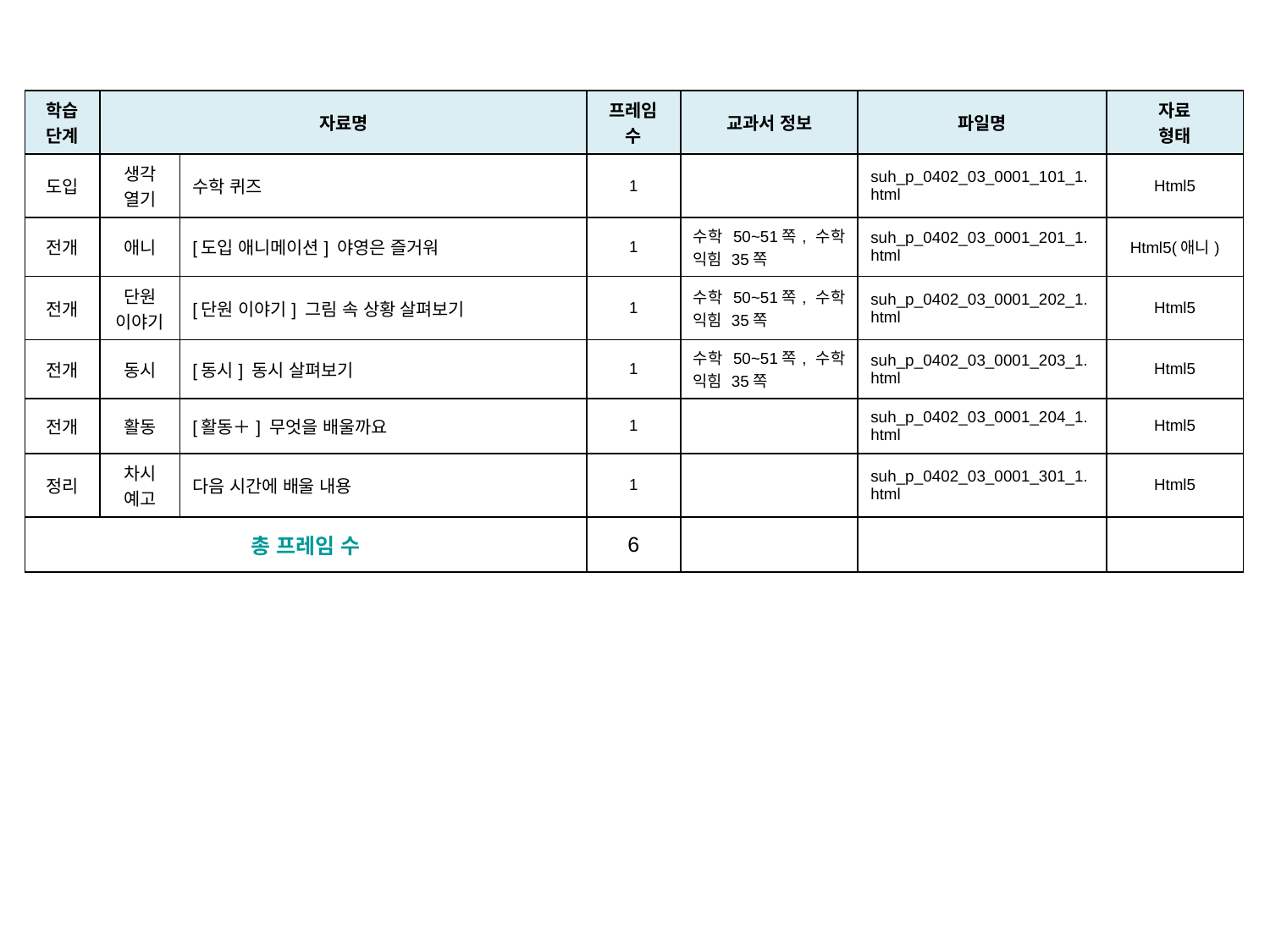

| 학습 단계 | 자료명 |  | 프레임 수 | 교과서 정보 | 파일명 | 자료 형태 |
| --- | --- | --- | --- | --- | --- | --- |
| 도입 | 생각 열기 | 수학 퀴즈 | 1 |  | suh\_p\_0402\_03\_0001\_101\_1.html | Html5 |
| 전개 | 애니 | [도입 애니메이션] 야영은 즐거워 | 1 | 수학 50~51쪽, 수학 익힘 35쪽 | suh\_p\_0402\_03\_0001\_201\_1.html | Html5(애니) |
| 전개 | 단원 이야기 | [단원 이야기] 그림 속 상황 살펴보기 | 1 | 수학 50~51쪽, 수학 익힘 35쪽 | suh\_p\_0402\_03\_0001\_202\_1.html | Html5 |
| 전개 | 동시 | [동시] 동시 살펴보기 | 1 | 수학 50~51쪽, 수학 익힘 35쪽 | suh\_p\_0402\_03\_0001\_203\_1.html | Html5 |
| 전개 | 활동 | [활동＋] 무엇을 배울까요 | 1 |  | suh\_p\_0402\_03\_0001\_204\_1.html | Html5 |
| 정리 | 차시 예고 | 다음 시간에 배울 내용 | 1 |  | suh\_p\_0402\_03\_0001\_301\_1.html | Html5 |
| 총 프레임 수 |  |  | 6 |  |  |  |